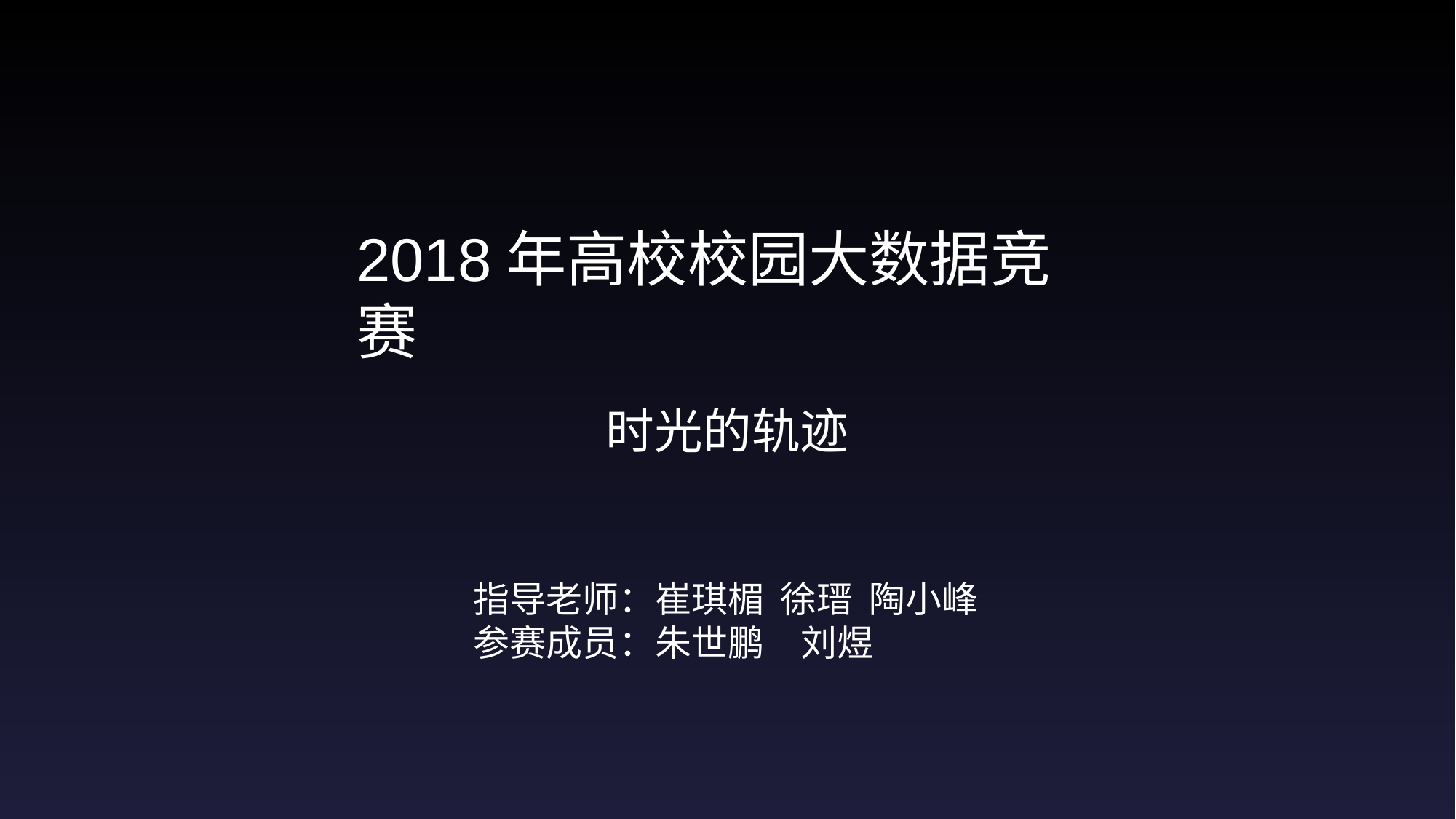

2018年高校校园大数据竞赛
时光的轨迹
指导老师：崔琪楣  徐瑨  陶小峰
参赛成员：朱世鹏	刘煜